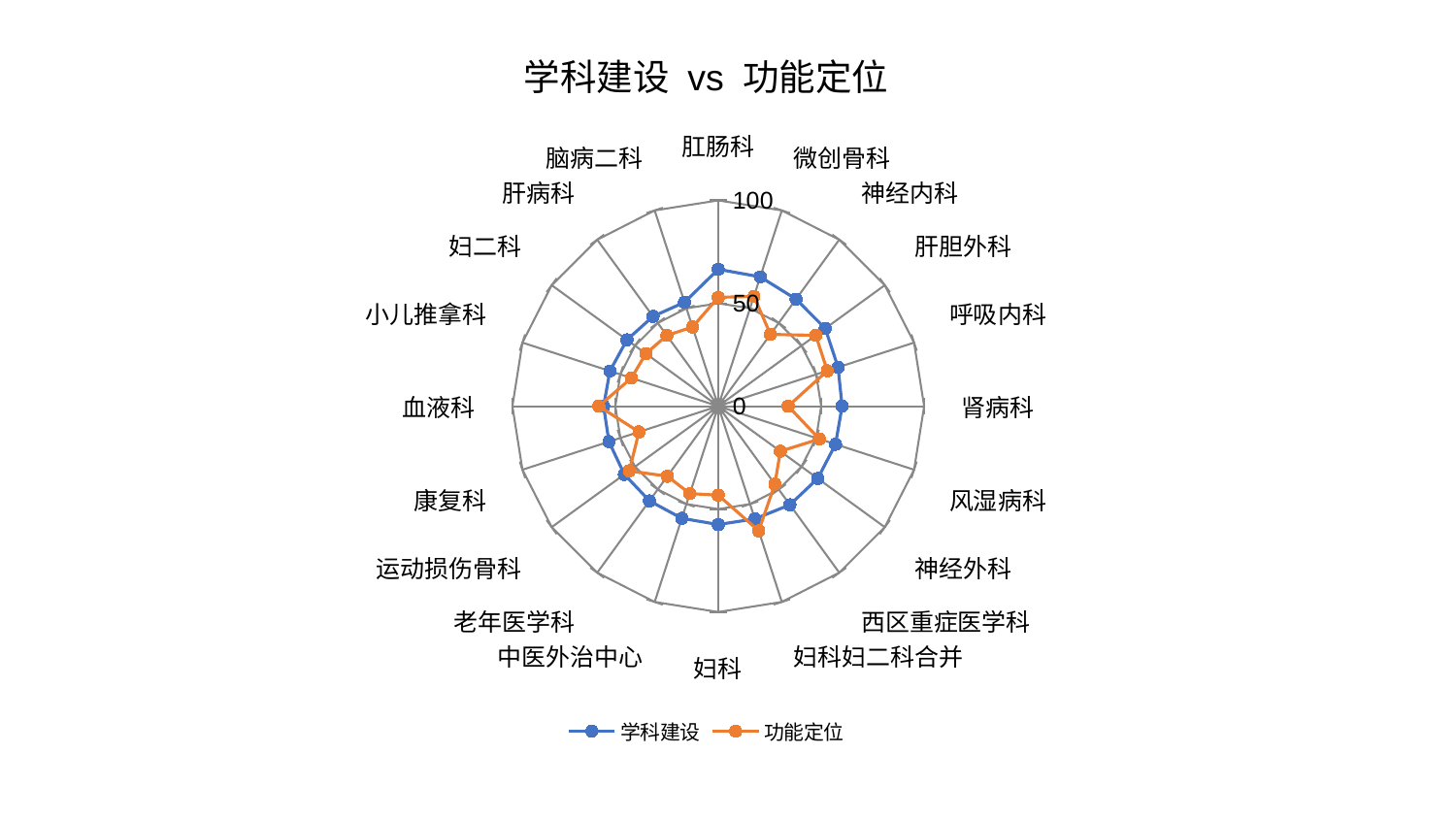

### Chart: 学科建设 vs 功能定位

| Category | 学科建设 | 功能定位 |
|---|---|---|
| 肛肠科 | 66.52963282865501 | 52.874075072012985 |
| 微创骨科 | 66.06429905200193 | 56.12166607300994 |
| 神经内科 | 64.30762968693939 | 43.150617905043866 |
| 肝胆外科 | 64.25868642607816 | 58.554328499907136 |
| 呼吸内科 | 61.20243356534295 | 55.713729532552996 |
| 肾病科 | 60.173126656446414 | 33.97692413646664 |
| 风湿病科 | 59.90049396216993 | 51.663557411682 |
| 神经外科 | 59.76354882560624 | 37.29397950684728 |
| 西区重症医学科 | 59.23483318671089 | 46.81761604305133 |
| 妇科妇二科合并 | 57.59469138118501 | 63.66519251150641 |
| 妇科 | 57.50085554554083 | 43.25739158484869 |
| 中医外治中心 | 57.304224543835325 | 44.64291758970692 |
| 老年医学科 | 56.86191611924647 | 42.08596413220937 |
| 运动损伤骨科 | 56.391624051313684 | 53.43694655899018 |
| 康复科 | 55.84016679036681 | 40.49308856489854 |
| 血液科 | 55.68854823453013 | 58.02214617970277 |
| 小儿推拿科 | 55.347838941753935 | 44.32788565237562 |
| 妇二科 | 54.83416646686501 | 43.46984777936821 |
| 肝病科 | 53.941975426284316 | 42.496649344594644 |
| 脑病二科 | 53.099049666836706 | 40.47866598783817 |
16